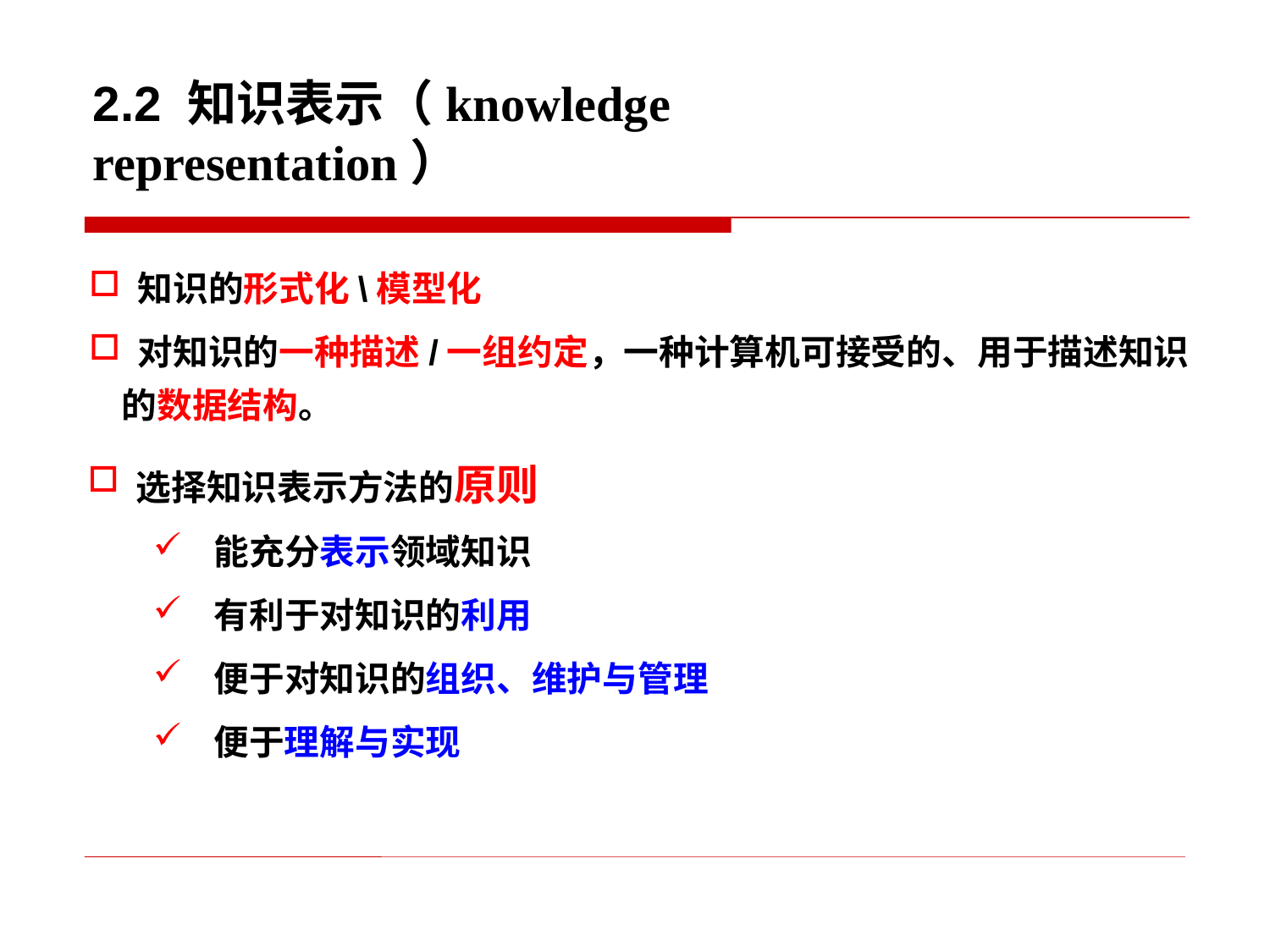

2.2 知识表示（knowledge representation）
 知识的形式化\模型化
 对知识的一种描述/一组约定，一种计算机可接受的、用于描述知识
   的数据结构。
 选择知识表示方法的原则
能充分表示领域知识
有利于对知识的利用
便于对知识的组织、维护与管理
便于理解与实现